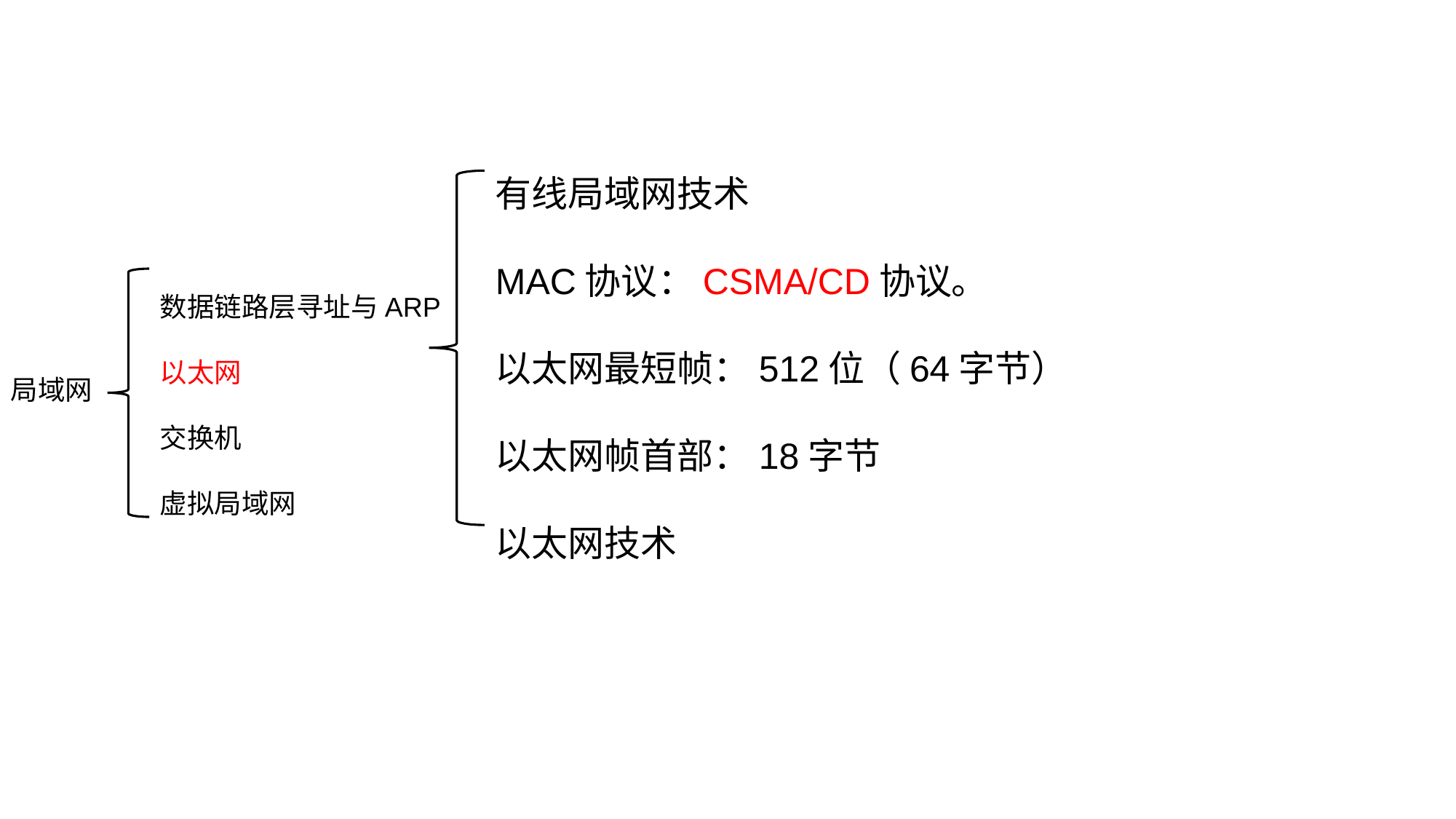

有线局域网技术
MAC协议：CSMA/CD协议。
以太网最短帧：512位（64字节）
以太网帧首部：18字节
以太网技术

数据链路层寻址与ARP
以太网
交换机
虚拟局域网

局域网